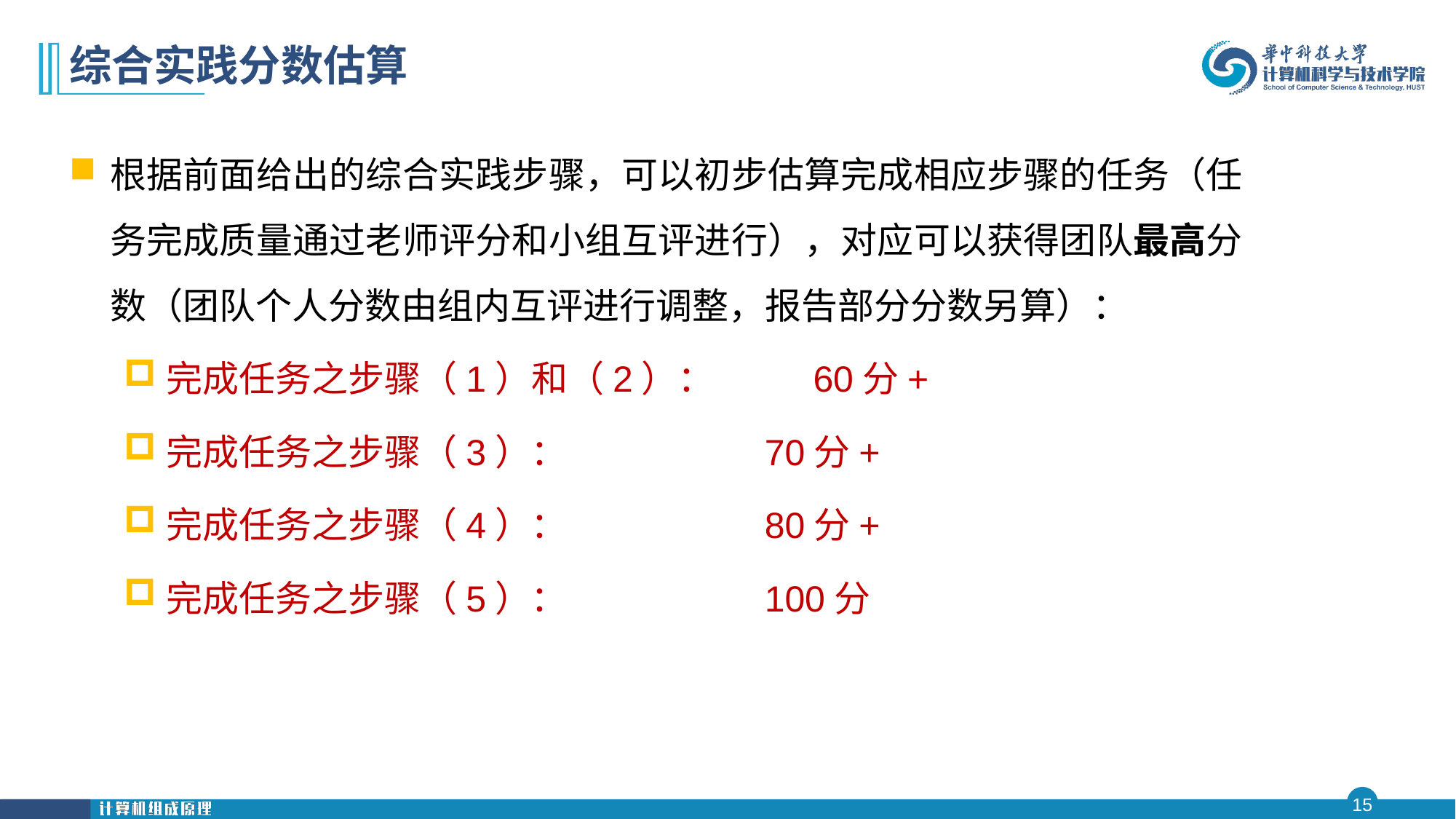

# 综合实践分数估算
根据前面给出的综合实践步骤，可以初步估算完成相应步骤的任务（任务完成质量通过老师评分和小组互评进行），对应可以获得团队最高分数（团队个人分数由组内互评进行调整，报告部分分数另算）：
完成任务之步骤（1）和（2）：           60分+
完成任务之步骤（3）：                       70分+
完成任务之步骤（4）：                       80分+
完成任务之步骤（5）：                       100分